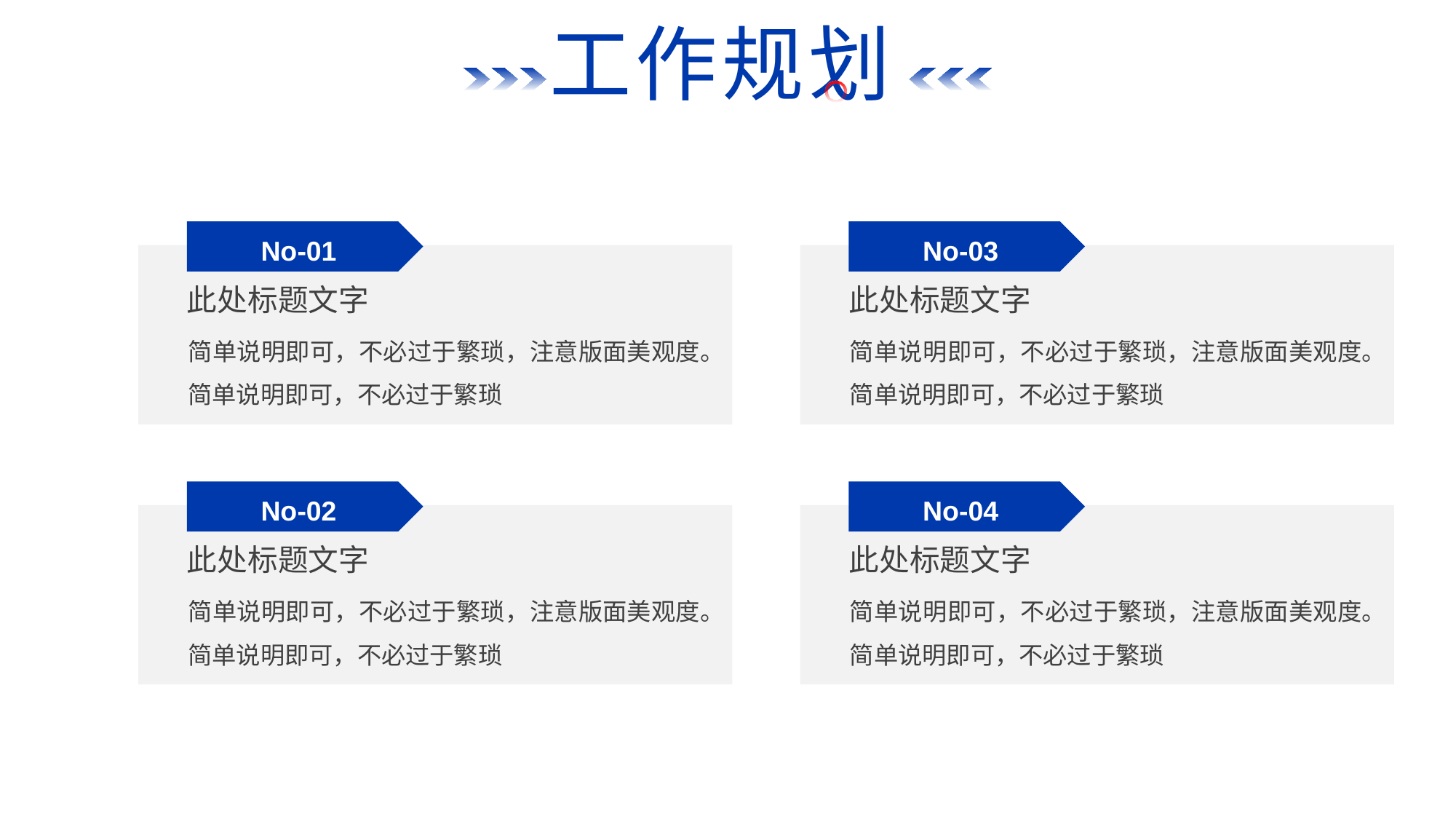

工作规划

No-01

No-03

此处标题文字
简单说明即可，不必过于繁琐，注意版面美观度。简单说明即可，不必过于繁琐
此处标题文字
简单说明即可，不必过于繁琐，注意版面美观度。简单说明即可，不必过于繁琐
No-02

No-04

此处标题文字
简单说明即可，不必过于繁琐，注意版面美观度。简单说明即可，不必过于繁琐
此处标题文字
简单说明即可，不必过于繁琐，注意版面美观度。简单说明即可，不必过于繁琐